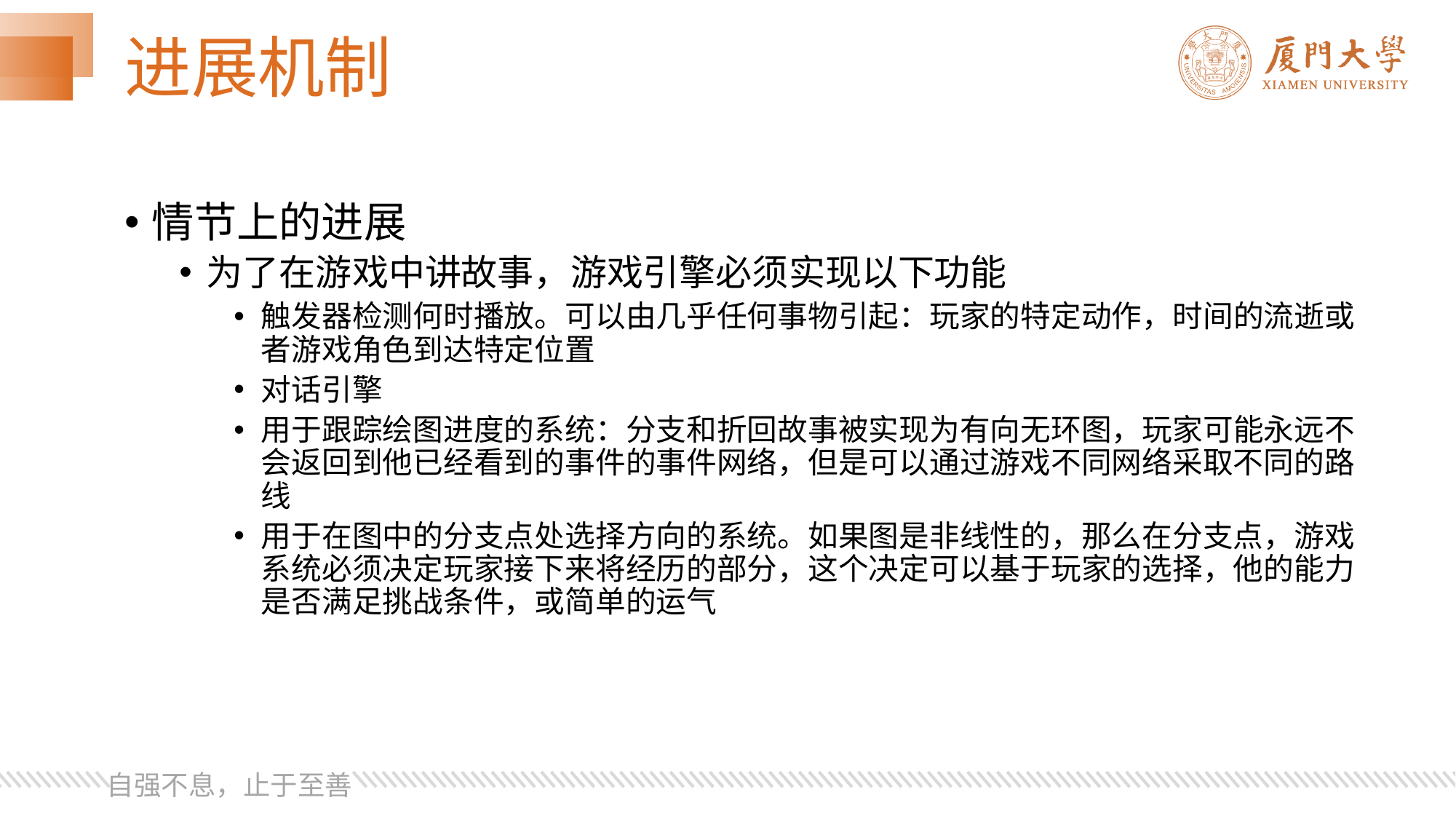

# 进展机制
情节上的进展
为了在游戏中讲故事，游戏引擎必须实现以下功能
触发器检测何时播放。可以由几乎任何事物引起：玩家的特定动作，时间的流逝或者游戏角色到达特定位置
对话引擎
用于跟踪绘图进度的系统：分支和折回故事被实现为有向无环图，玩家可能永远不会返回到他已经看到的事件的事件网络，但是可以通过游戏不同网络采取不同的路线
用于在图中的分支点处选择方向的系统。如果图是非线性的，那么在分支点，游戏系统必须决定玩家接下来将经历的部分，这个决定可以基于玩家的选择，他的能力是否满足挑战条件，或简单的运气